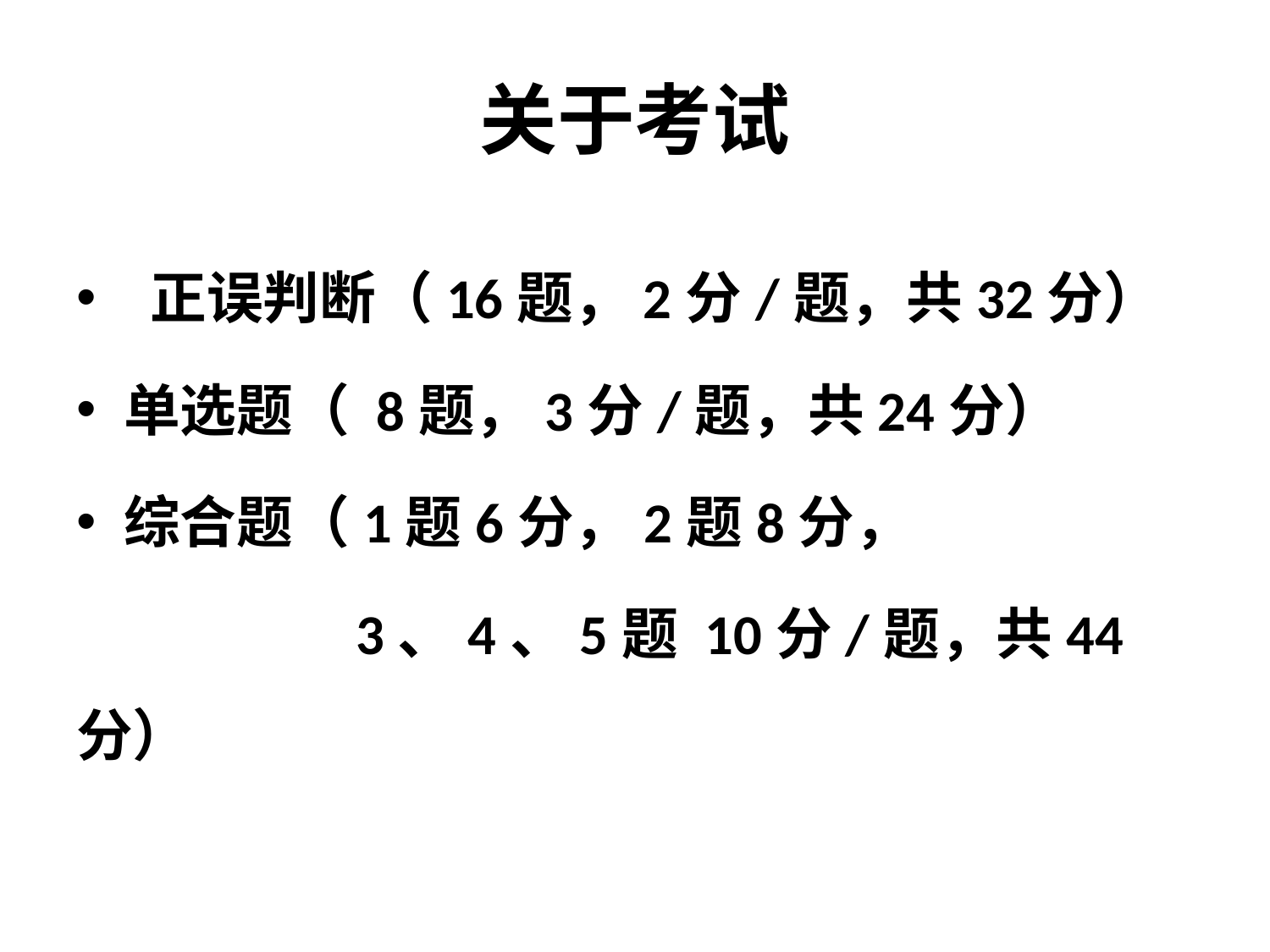

# 关于考试
 正误判断（16题，2分/题，共32分）
单选题（ 8题，3分/题，共24分）
综合题（1题6分，2题8分，
                      3、4、5题 10分/题，共44分）